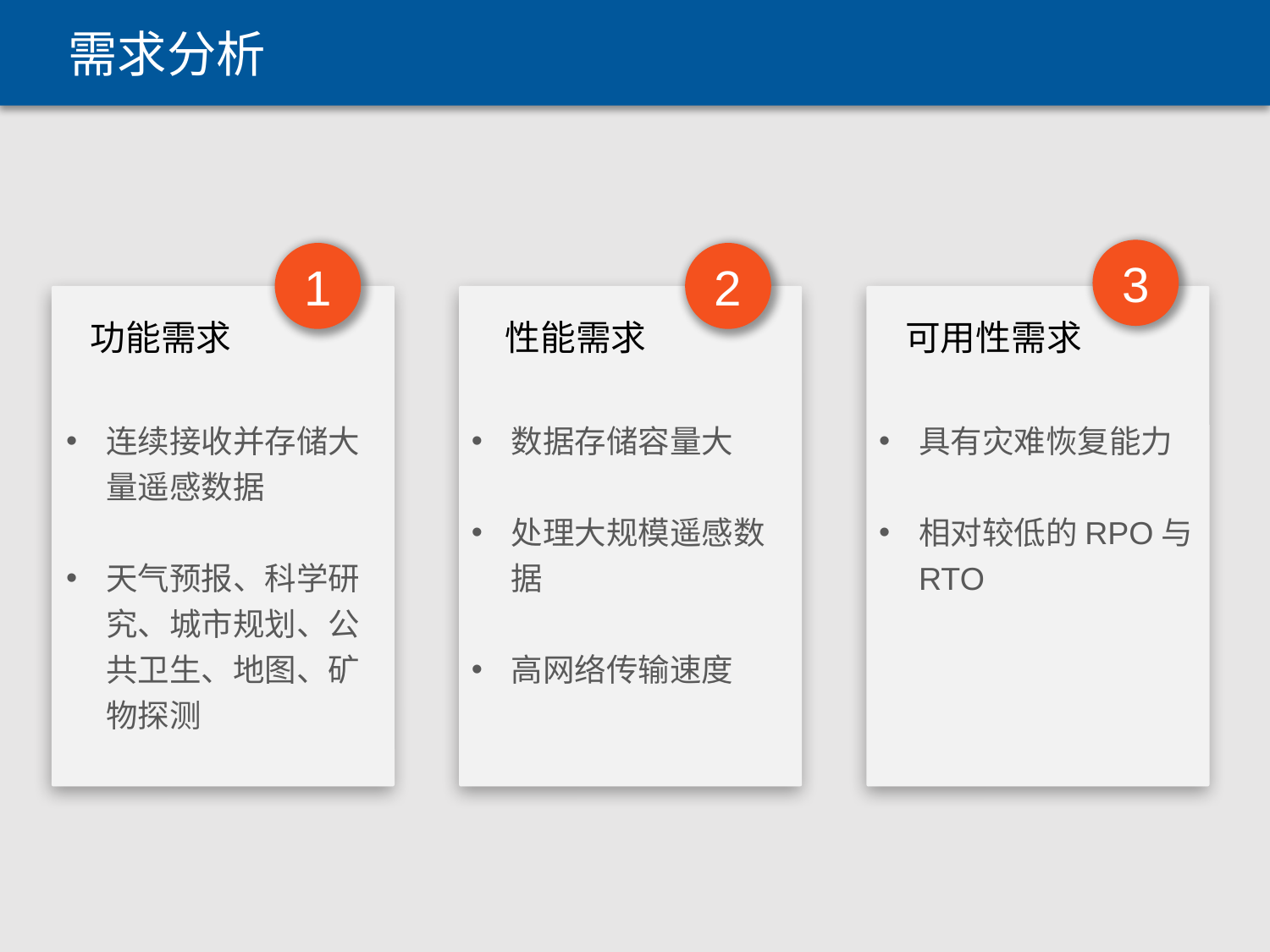

需求分析
3
1
2

功能需求
连续接收并存储大量遥感数据

天气预报、科学研究、城市规划、公共卫生、地图、矿物探测

性能需求
数据存储容量大

处理大规模遥感数据

高网络传输速度

可用性需求
具有灾难恢复能力

相对较低的RPO与RTO